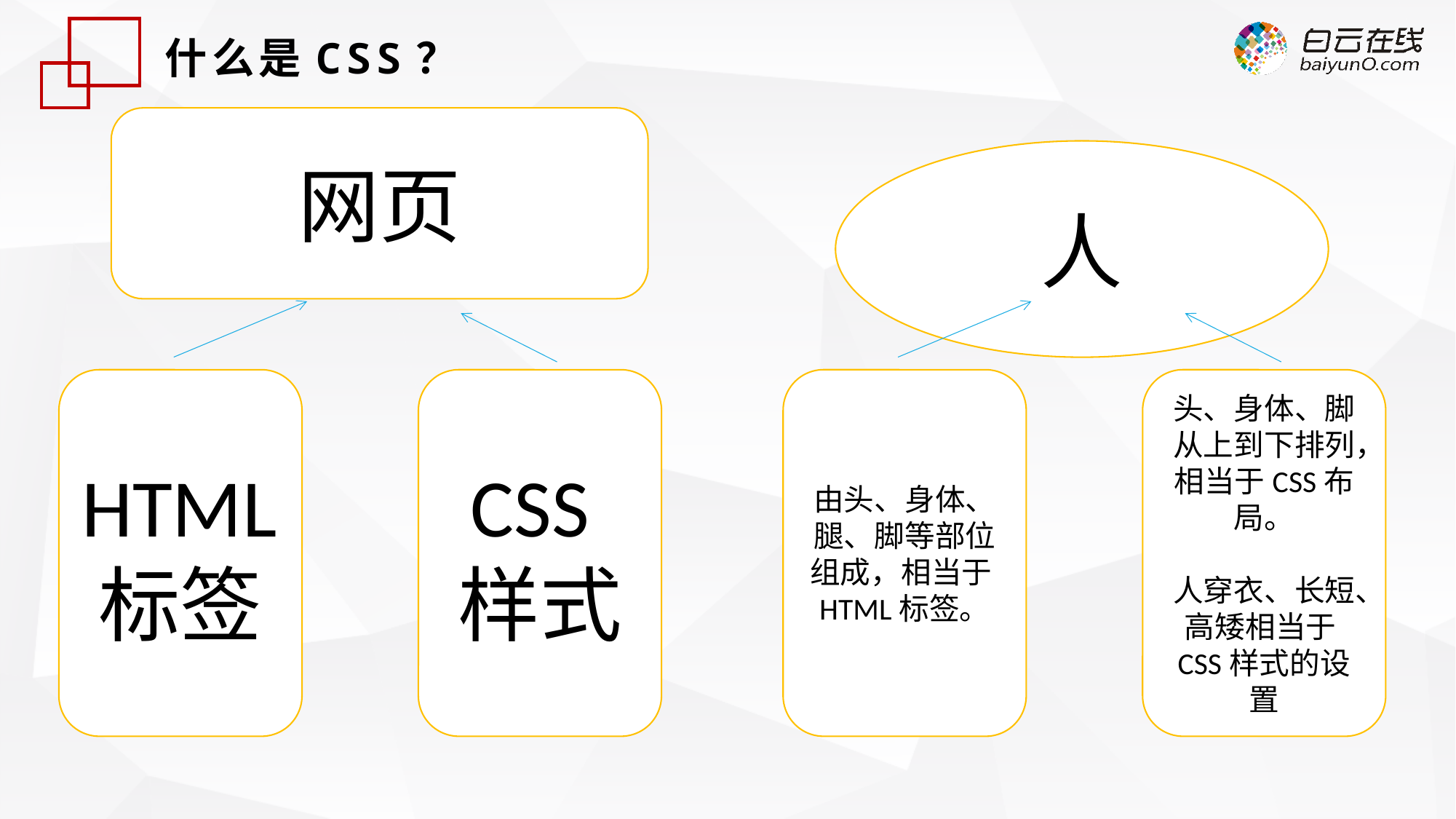

什么是CSS？
网页
人
HTML标签
CSS样式
由头、身体、腿、脚等部位组成，相当于HTML标签。
头、身体、脚从上到下排列，相当于CSS布局。

人穿衣、长短、高矮相当于CSS样式的设置